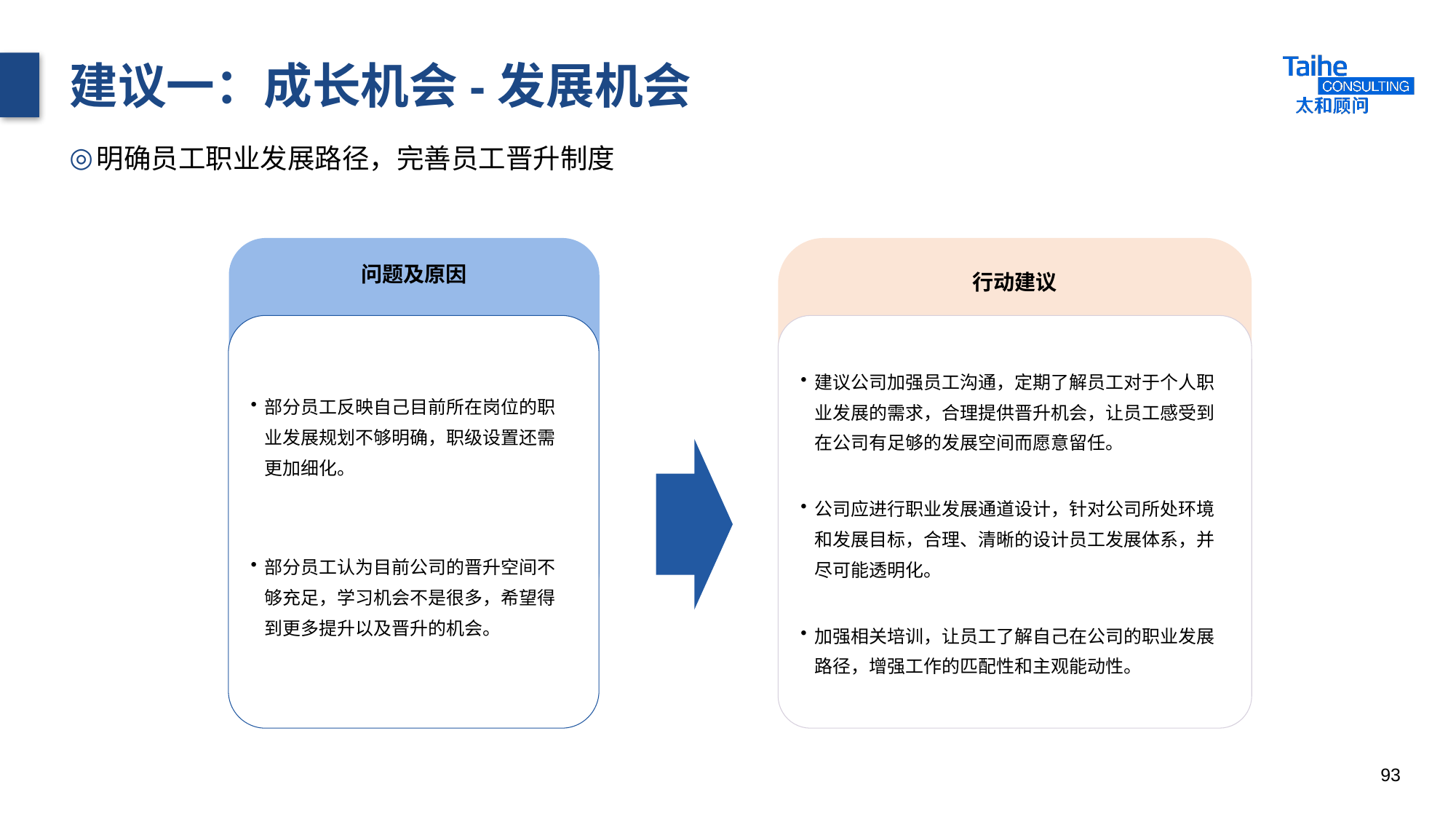

# 建议一：成长机会-发展机会
明确员工职业发展路径，完善员工晋升制度

问题及原因

行动建议

部分员工反映自己目前所在岗位的职业发展规划不够明确，职级设置还需更加细化。

部分员工认为目前公司的晋升空间不够充足，学习机会不是很多，希望得到更多提升以及晋升的机会。

建议公司加强员工沟通，定期了解员工对于个人职业发展的需求，合理提供晋升机会，让员工感受到在公司有足够的发展空间而愿意留任。

公司应进行职业发展通道设计，针对公司所处环境和发展目标，合理、清晰的设计员工发展体系，并尽可能透明化。

加强相关培训，让员工了解自己在公司的职业发展路径，增强工作的匹配性和主观能动性。

93